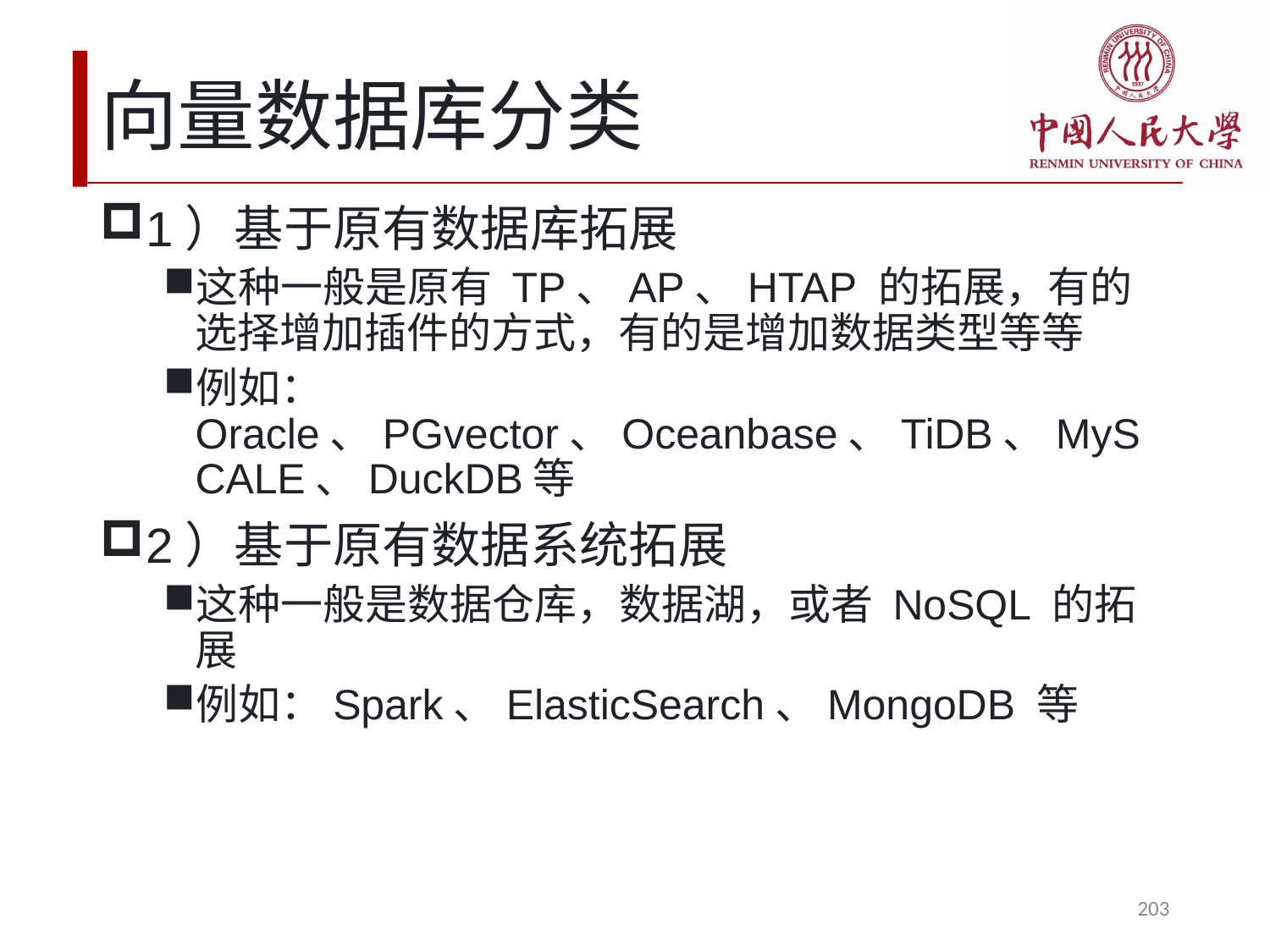

# 向量数据库分类
1）基于原有数据库拓展
这种一般是原有 TP、AP、HTAP 的拓展，有的选择增加插件的方式，有的是增加数据类型等等
例如：Oracle、PGvector、Oceanbase、TiDB、MySCALE、DuckDB等
2）基于原有数据系统拓展
这种一般是数据仓库，数据湖，或者 NoSQL 的拓展
例如：Spark、ElasticSearch、MongoDB 等

203